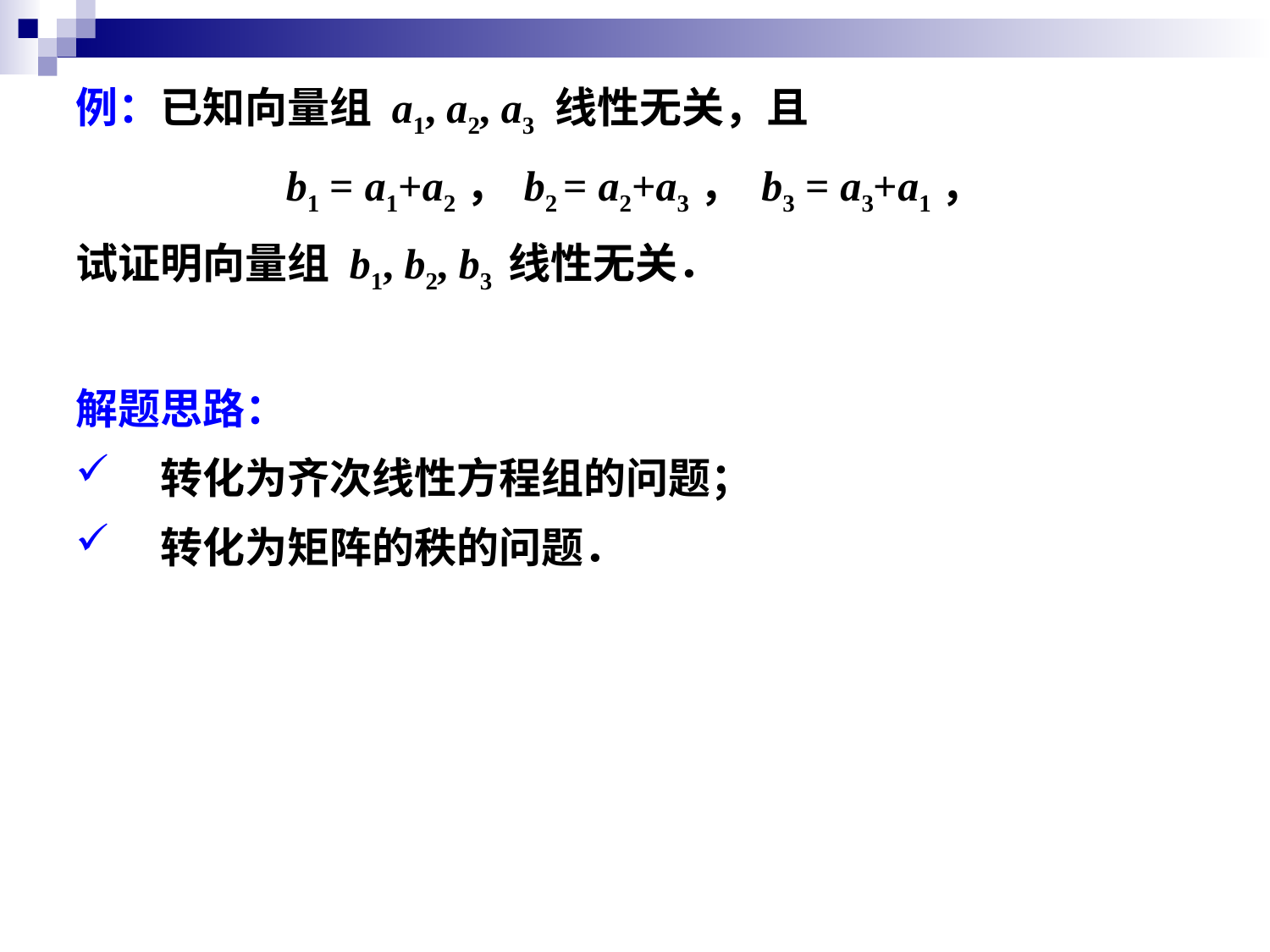

例：已知向量组 a1, a2, a3 线性无关，且
b1 = a1+a2， b2 = a2+a3， b3 = a3+a1，
试证明向量组 b1, b2, b3 线性无关．

解题思路：
转化为齐次线性方程组的问题；
转化为矩阵的秩的问题．